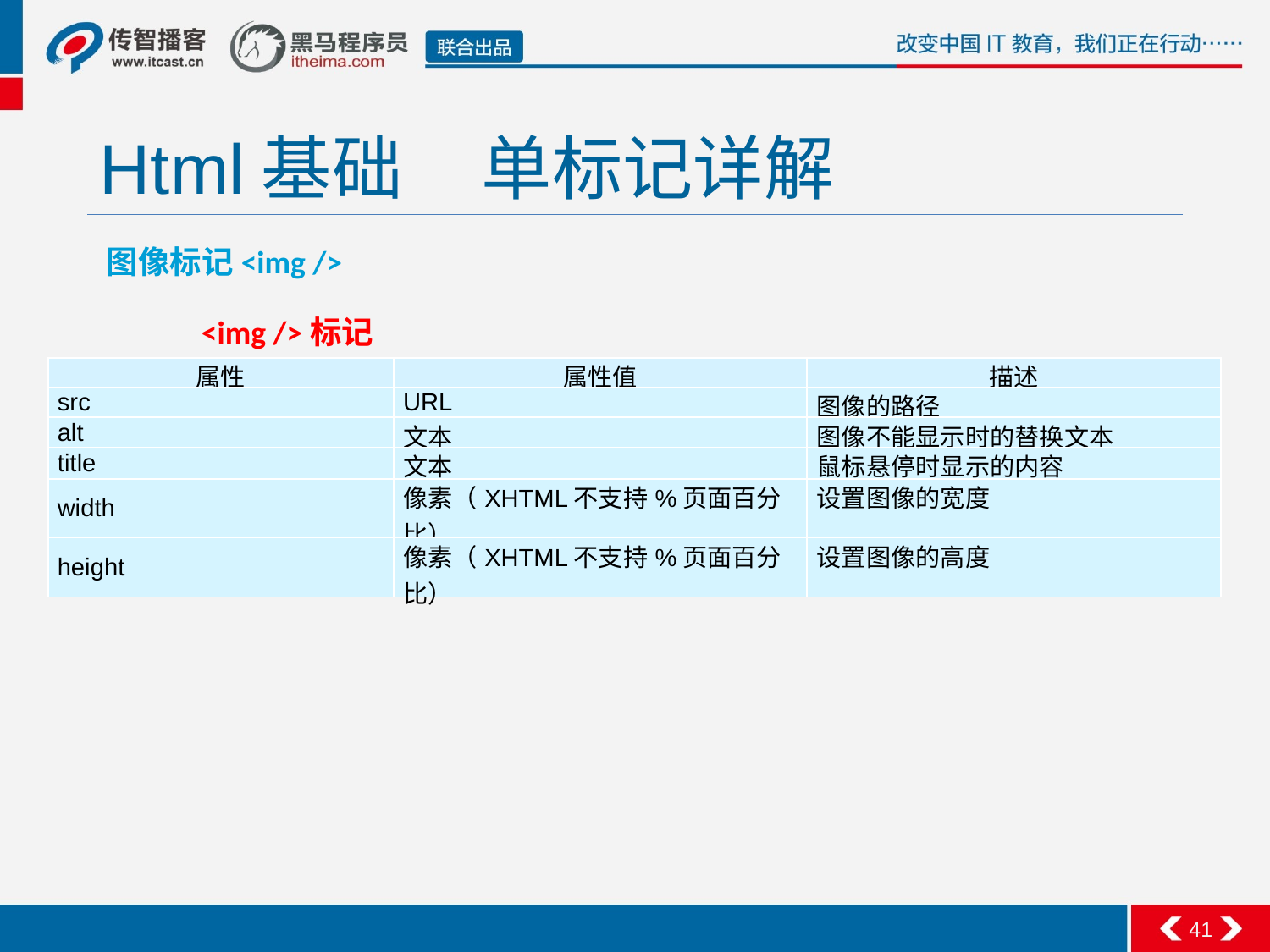

# Html基础     单标记详解
 图像标记<img />
<img />标记属性
| 属性 | 属性值 | 描述 |
| --- | --- | --- |
| src | URL | 图像的路径 |
| alt | 文本 | 图像不能显示时的替换文本 |
| title | 文本 | 鼠标悬停时显示的内容 |
| width | 像素（XHTML不支持%页面百分比） | 设置图像的宽度 |
| height | 像素（XHTML不支持%页面百分比） | 设置图像的高度 |
41